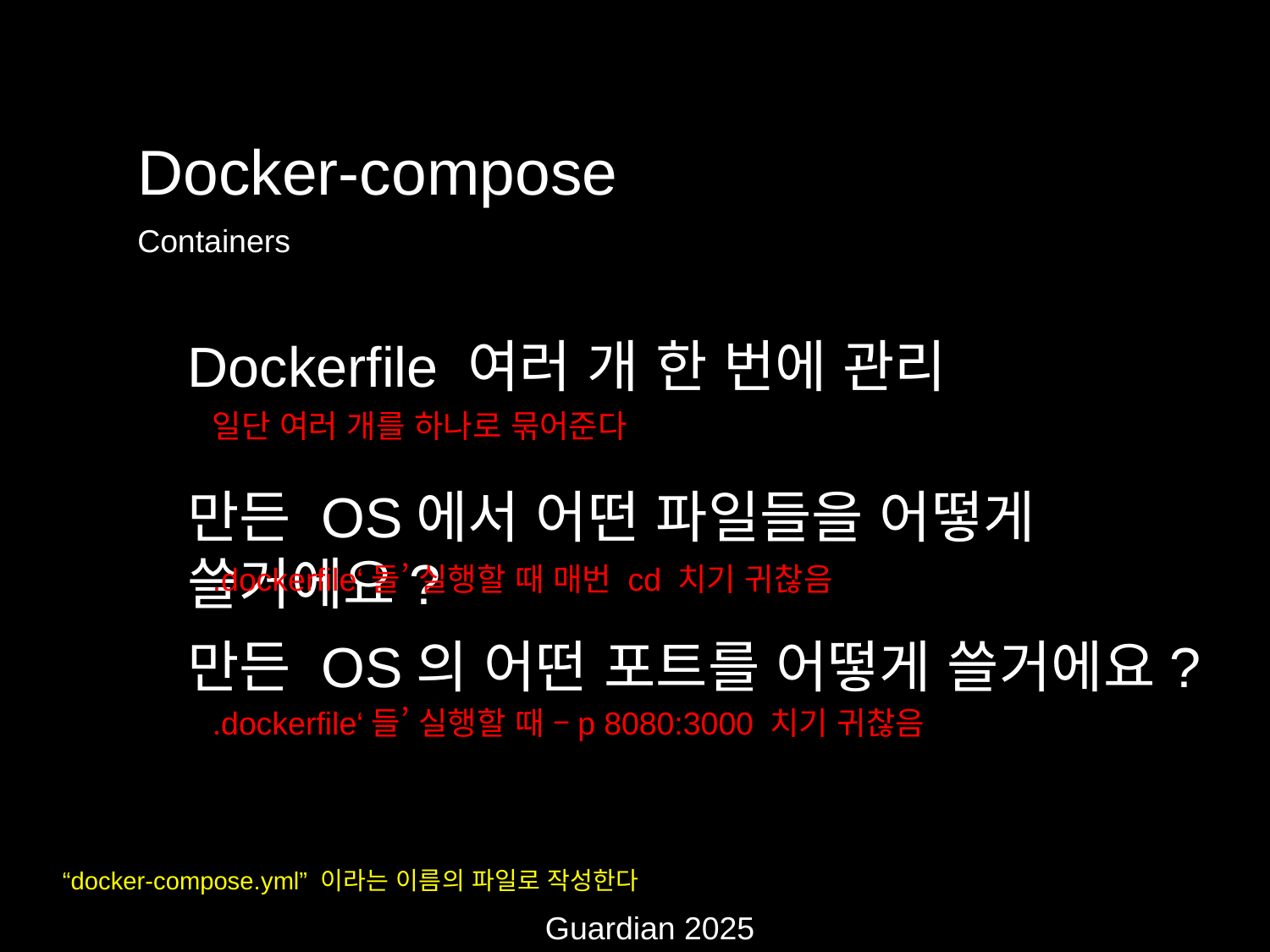

Docker-compose
Containers
Dockerfile 여러 개 한 번에 관리
일단 여러 개를 하나로 묶어준다
만든 OS에서 어떤 파일들을 어떻게 쓸거에요?
.dockerfile‘들’ 실행할 때 매번 cd 치기 귀찮음
만든 OS의 어떤 포트를 어떻게 쓸거에요?
.dockerfile‘들’ 실행할 때 –p 8080:3000 치기 귀찮음
“docker-compose.yml” 이라는 이름의 파일로 작성한다

중심에서 0.3cm 떨어진 소속 18px
Guardian 2025